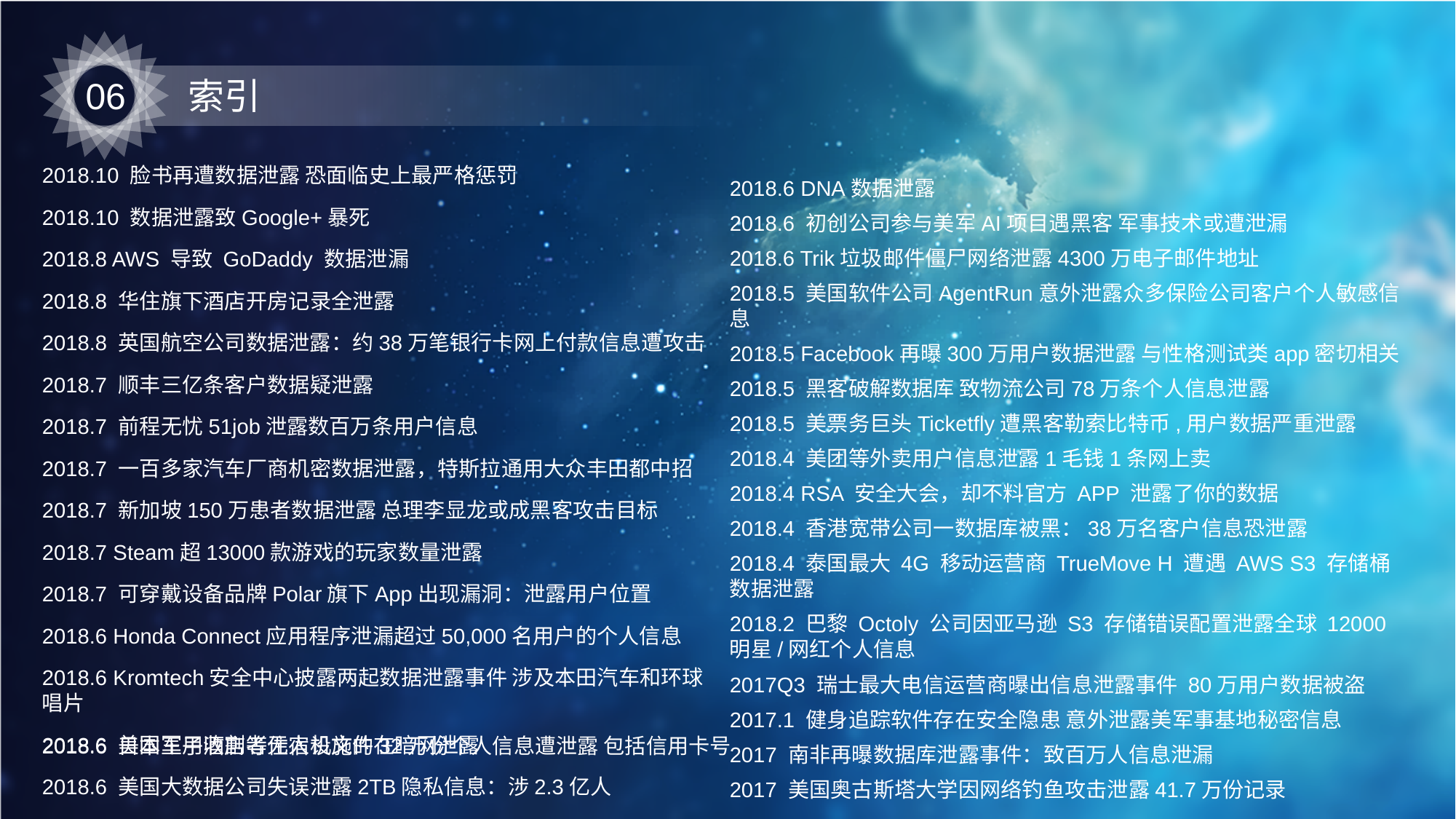

06
索引
2018.10 脸书再遭数据泄露 恐面临史上最严格惩罚
2018.6 DNA数据泄露
2018.10 数据泄露致Google+暴死
2018.6 初创公司参与美军AI项目遇黑客 军事技术或遭泄漏
2018.6 Trik垃圾邮件僵尸网络泄露4300万电子邮件地址
2018.8 AWS 导致 GoDaddy 数据泄漏
2018.5 美国软件公司AgentRun意外泄露众多保险公司客户个人敏感信息
2018.8 华住旗下酒店开房记录全泄露
2018.8 英国航空公司数据泄露：约38万笔银行卡网上付款信息遭攻击
2018.5 Facebook再曝300万用户数据泄露 与性格测试类app密切相关
2018.7 顺丰三亿条客户数据疑泄露
2018.5 黑客破解数据库 致物流公司78万条个人信息泄露
2018.5 美票务巨头Ticketfly遭黑客勒索比特币,用户数据严重泄露
2018.7 前程无忧51job泄露数百万条用户信息
2018.4 美团等外卖用户信息泄露1毛钱1条网上卖
2018.7 一百多家汽车厂商机密数据泄露，特斯拉通用大众丰田都中招
2018.4 RSA 安全大会，却不料官方 APP 泄露了你的数据
2018.7 新加坡150万患者数据泄露 总理李显龙或成黑客攻击目标
2018.4 香港宽带公司一数据库被黑：38万名客户信息恐泄露
2018.7 Steam超13000款游戏的玩家数量泄露
2018.4 泰国最大 4G 移动运营商 TrueMove H 遭遇 AWS S3 存储桶数据泄露
2018.7 可穿戴设备品牌Polar旗下App出现漏洞：泄露用户位置
2018.2 巴黎 Octoly 公司因亚马逊 S3 存储错误配置泄露全球 12000 明星/网红个人信息
2018.6 Honda Connect应用程序泄漏超过50,000名用户的个人信息
2018.6 Kromtech安全中心披露两起数据泄露事件 涉及本田汽车和环球唱片
2017Q3 瑞士最大电信运营商曝出信息泄露事件 80万用户数据被盗
2017.1 健身追踪软件存在安全隐患 意外泄露美军事基地秘密信息
2018.6 美国军用收割者无人机文件在暗网泄露
2018.6 日本王子酒店等住宿设施的32万份个人信息遭泄露 包括信用卡号
2017 南非再曝数据库泄露事件：致百万人信息泄漏
2018.6 美国大数据公司失误泄露2TB隐私信息：涉2.3亿人
2017 美国奥古斯塔大学因网络钓鱼攻击泄露41.7万份记录